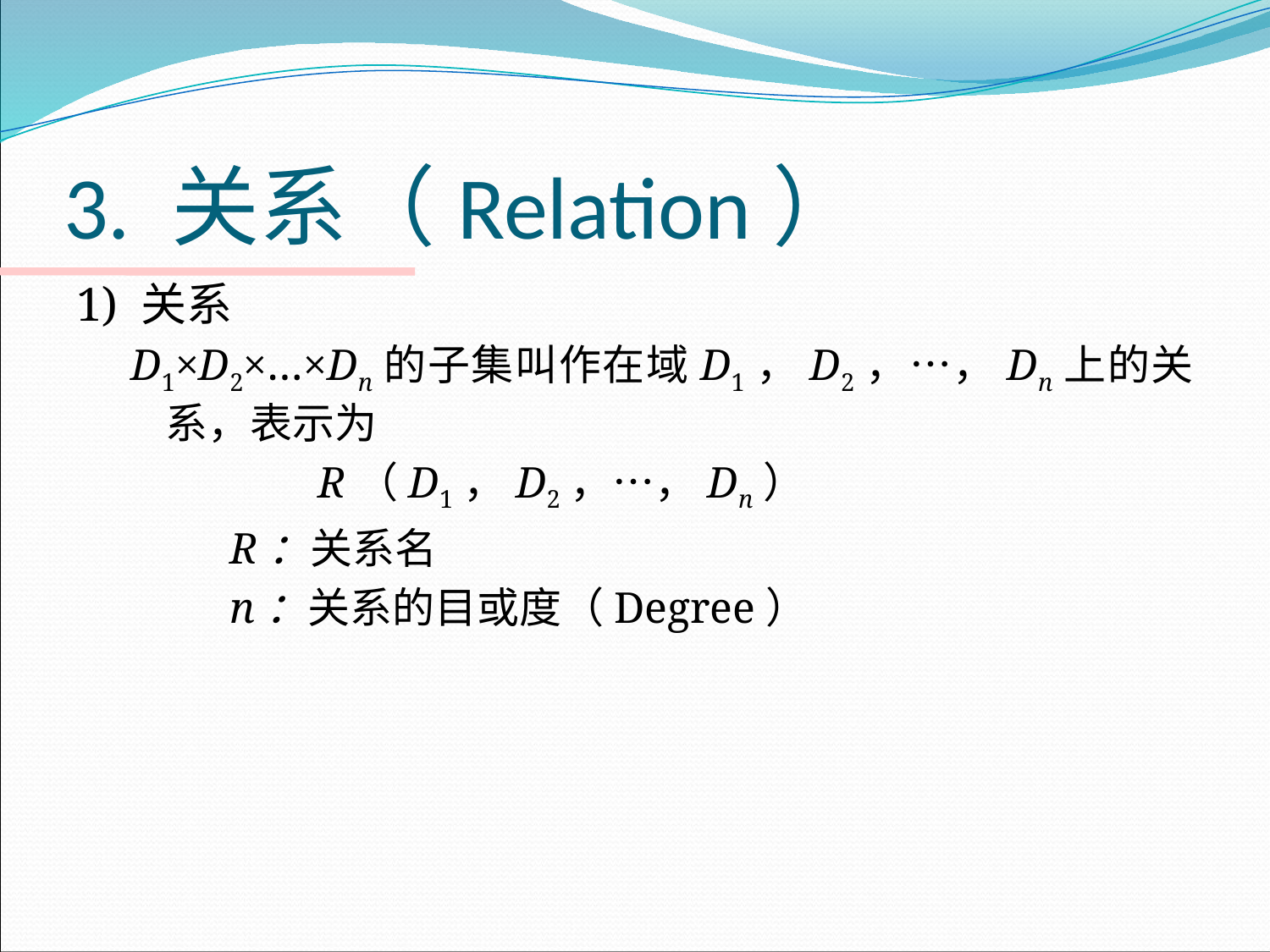

# 3. 关系（Relation）
1) 关系
D1×D2×…×Dn的子集叫作在域D1，D2，…，Dn上的关系，表示为
                 R（D1，D2，…，Dn）
         R：关系名
         n：关系的目或度（Degree）

119